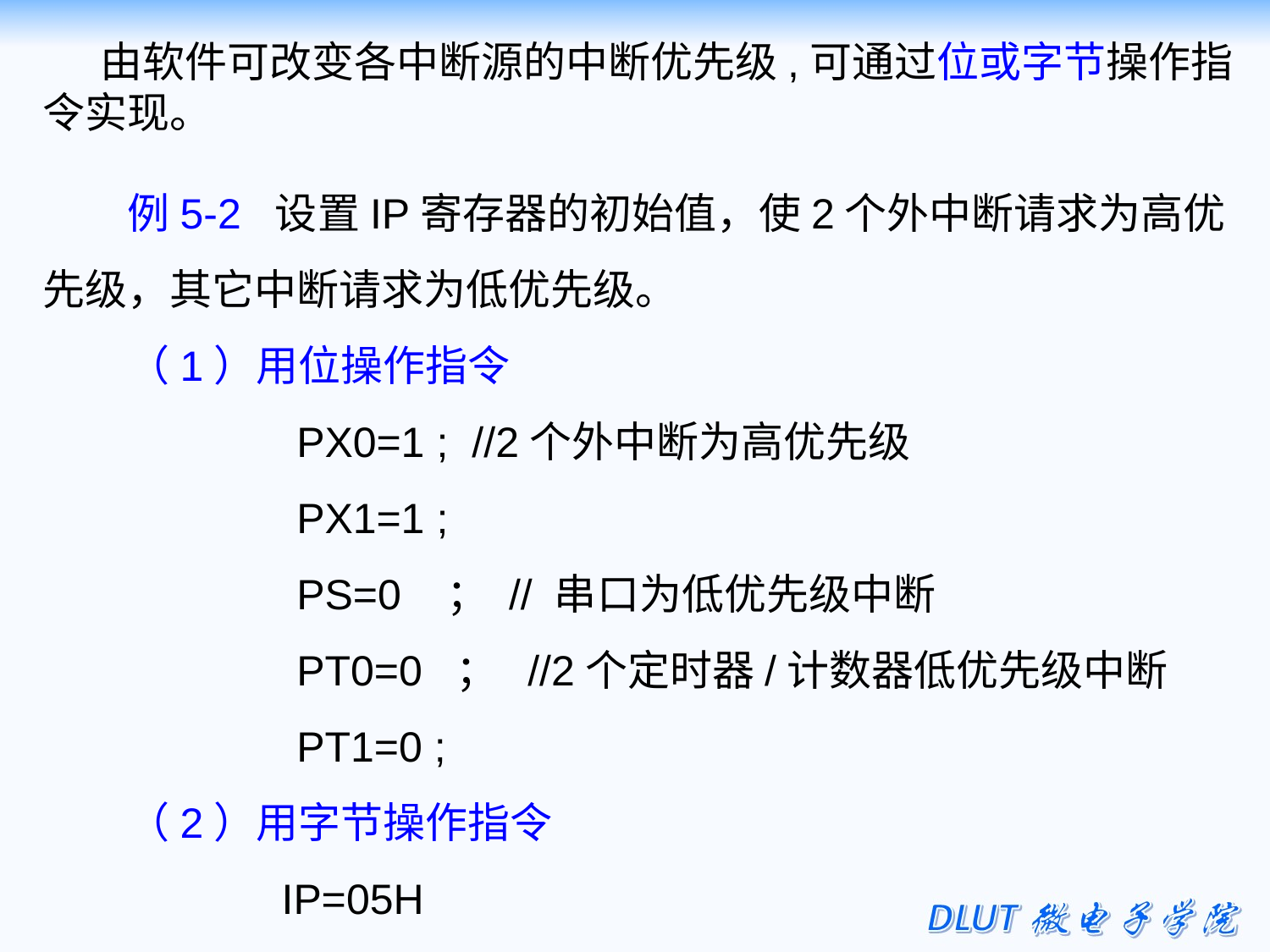

由软件可改变各中断源的中断优先级,可通过位或字节操作指令实现。
例5-2  设置IP寄存器的初始值，使2个外中断请求为高优先级，其它中断请求为低优先级。
（1）用位操作指令
 		PX0=1 ;  //2个外中断为高优先级
 		PX1=1 ;
 		PS=0   ； // 串口为低优先级中断
		PT0=0  ；  //2个定时器/计数器低优先级中断
		PT1=0 ;
（2）用字节操作指令
             IP=05H